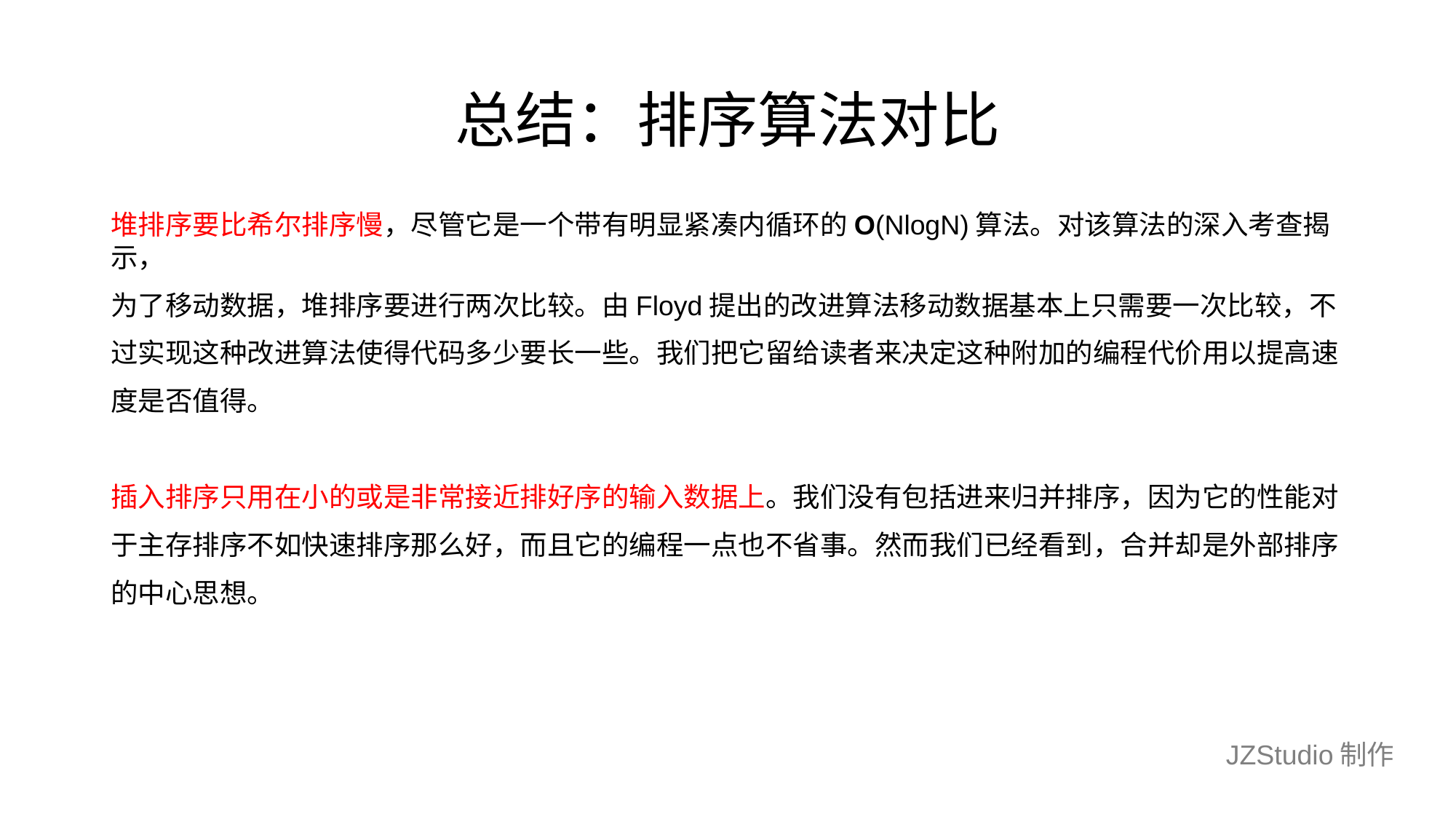

# 总结：排序算法对比
堆排序要比希尔排序慢，尽管它是一个带有明显紧凑内循环的O(NlogN)算法。对该算法的深入考查揭示，
为了移动数据，堆排序要进行两次比较。由Floyd提出的改进算法移动数据基本上只需要一次比较，不
过实现这种改进算法使得代码多少要长一些。我们把它留给读者来决定这种附加的编程代价用以提高速
度是否值得。

插入排序只用在小的或是非常接近排好序的输入数据上。我们没有包括进来归并排序，因为它的性能对
于主存排序不如快速排序那么好，而且它的编程一点也不省事。然而我们已经看到，合并却是外部排序
的中心思想。